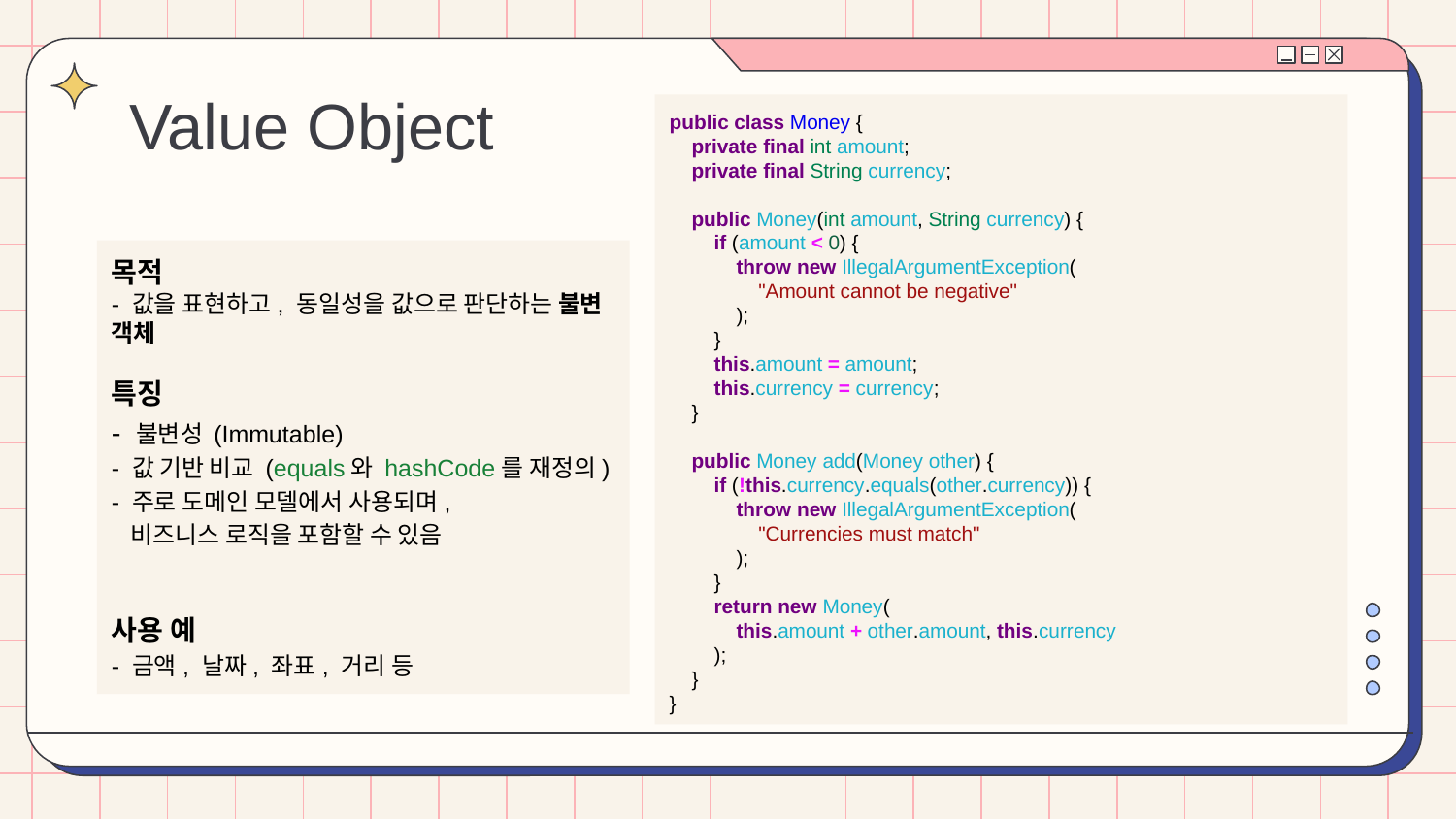

# Value Object
public class Money {
    private final int amount;
    private final String currency;

    public Money(int amount, String currency) {
        if (amount < 0) {
            throw new IllegalArgumentException(
                "Amount cannot be negative"
            );
        }
        this.amount = amount;
        this.currency = currency;
    }

    public Money add(Money other) {
        if (!this.currency.equals(other.currency)) {
            throw new IllegalArgumentException(
                "Currencies must match"
            );
        }
        return new Money(
            this.amount + other.amount, this.currency
        );
    }
}
목적
- 값을 표현하고, 동일성을 값으로 판단하는 불변 객체

특징
- 불변성 (Immutable)
- 값 기반 비교 (equals와 hashCode를 재정의)
- 주로 도메인 모델에서 사용되며,
  비즈니스 로직을 포함할 수 있음

사용 예
- 금액, 날짜, 좌표, 거리 등